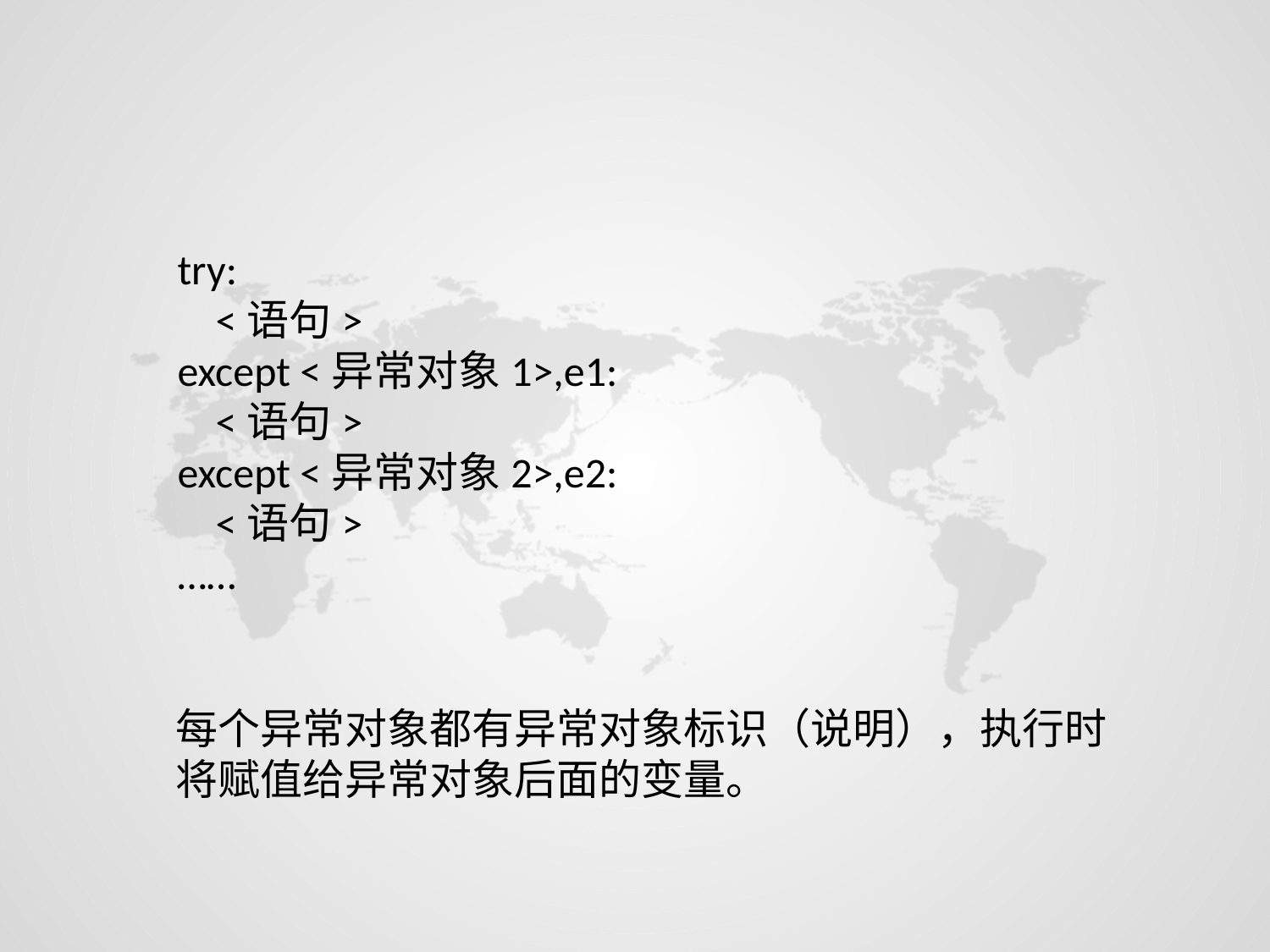

try:
    <语句>
except <异常对象1>,e1:
    <语句>
except <异常对象2>,e2:
    <语句>
……
每个异常对象都有异常对象标识（说明），执行时将赋值给异常对象后面的变量。